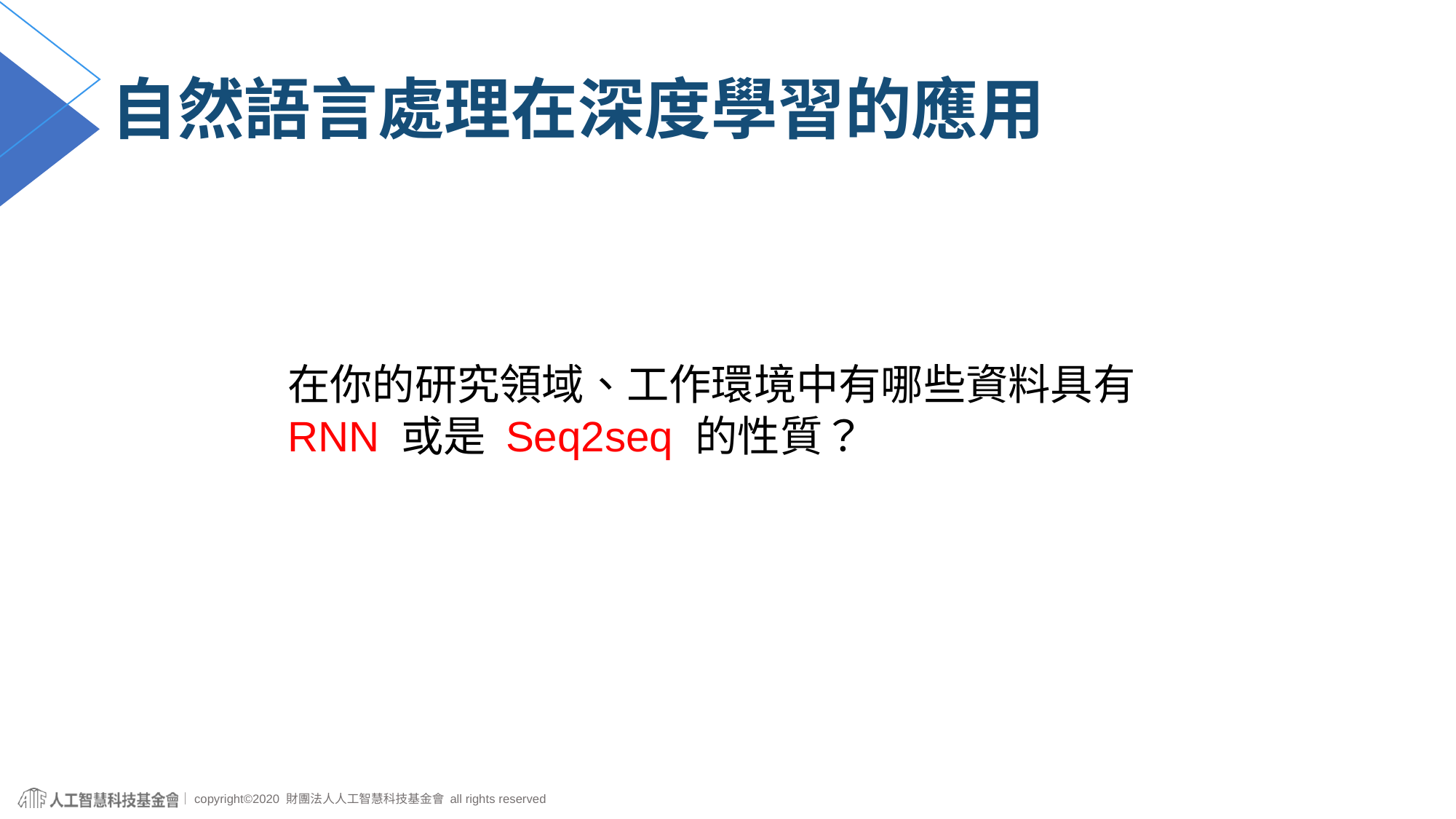

# 自然語言處理在深度學習的應用
在你的研究領域、工作環境中有哪些資料具有 RNN 或是 Seq2seq 的性質？